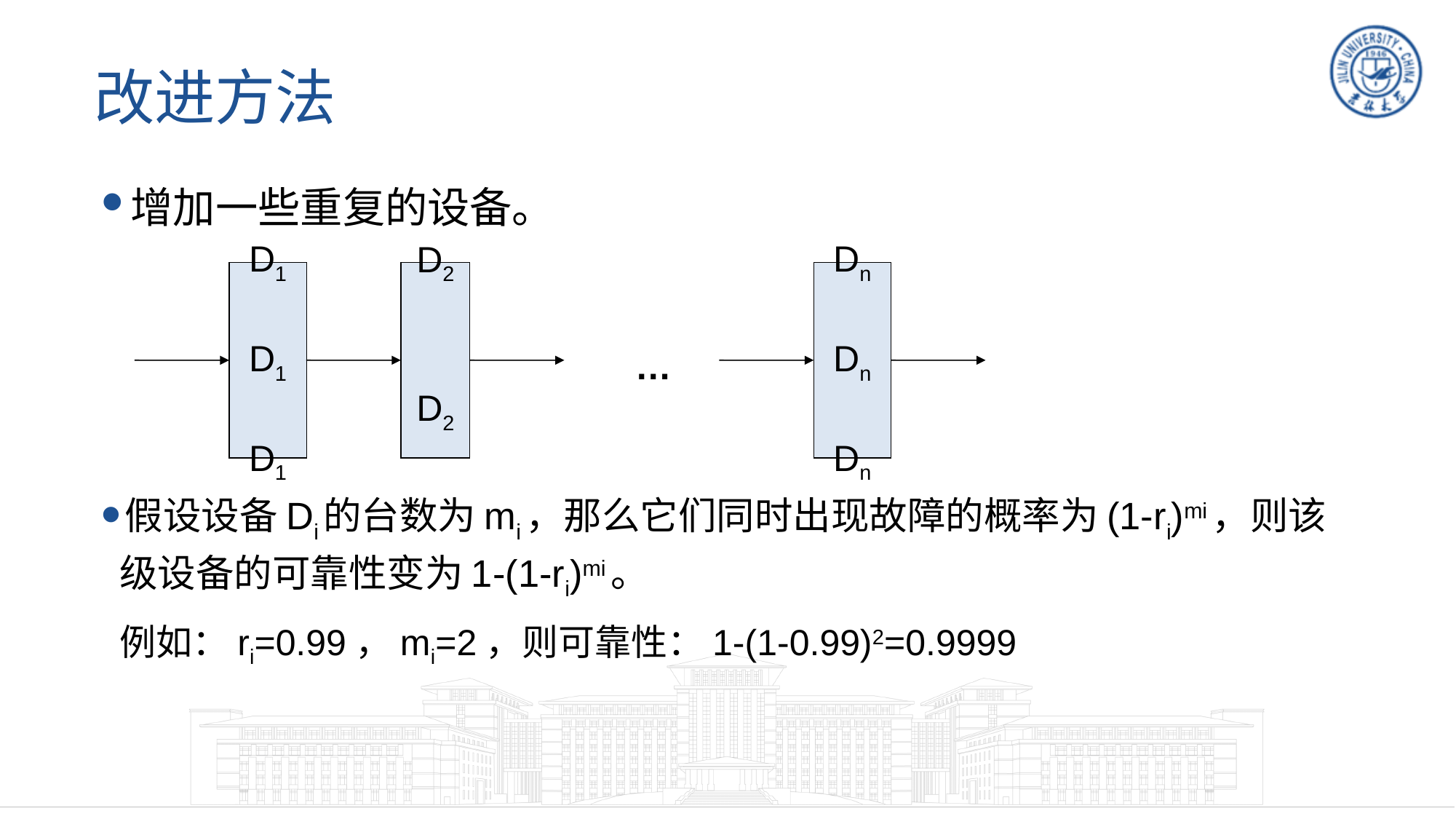

# 改进方法
增加一些重复的设备。
D1

D1

D1
D2

D2

Dn

Dn

Dn
…

假设设备Di的台数为mi，那么它们同时出现故障的概率为(1-ri)mi，则该级设备的可靠性变为1-(1-ri)mi。

例如：ri=0.99，mi=2，则可靠性：1-(1-0.99)2=0.9999
60